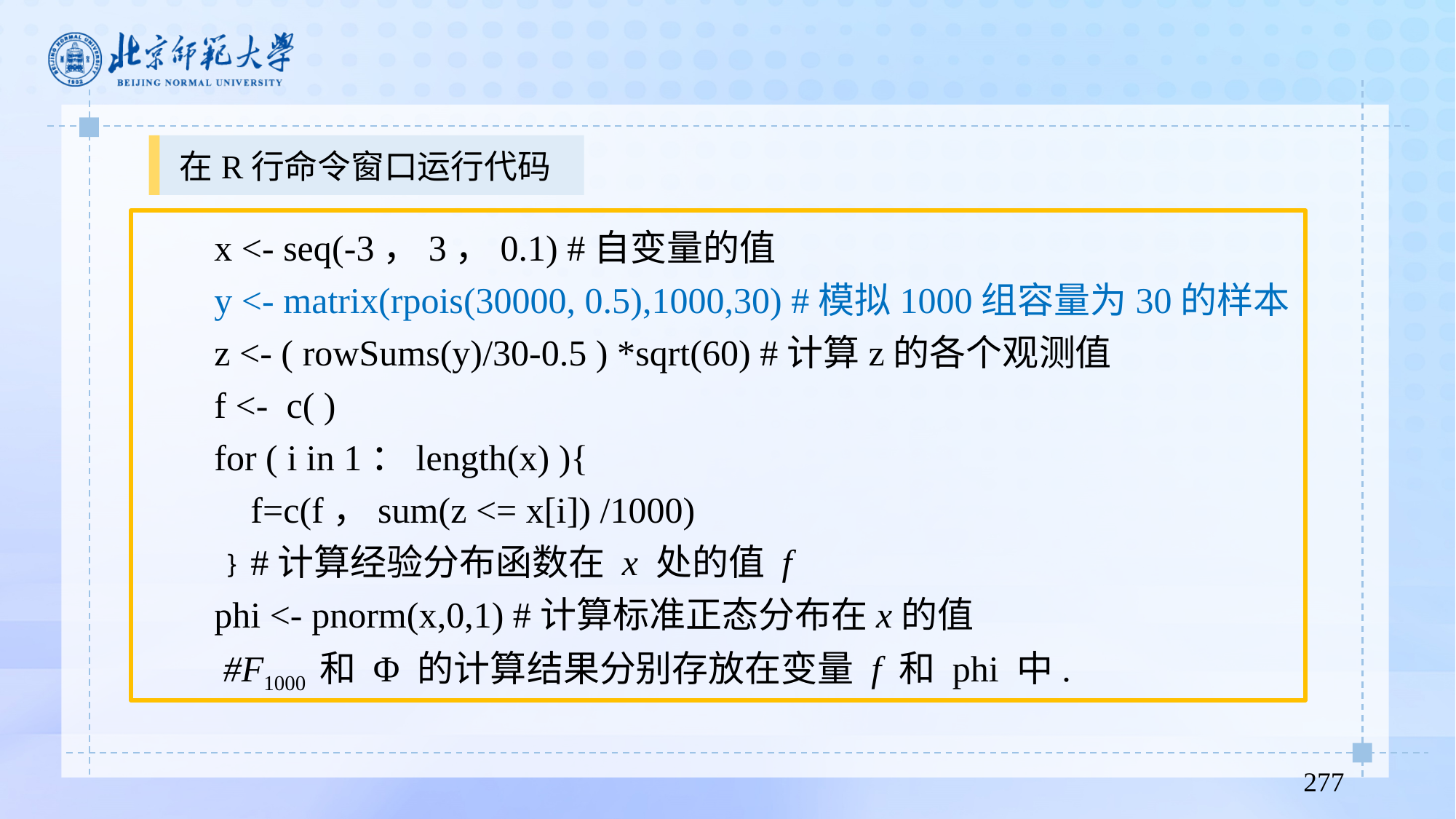

在R行命令窗口运行代码
        x <- seq(-3，3，0.1) #自变量的值
        y <- matrix(rpois(30000, 0.5),1000,30) #模拟1000组容量为30的样本
        z <- ( rowSums(y)/30-0.5 ) *sqrt(60) #计算z的各个观测值
        f <-  c( )
        for ( i in 1：length(x) ){
            f=c(f，sum(z <= x[i]) /1000)
        ﹜#计算经验分布函数在 x 处的值 f
        phi <- pnorm(x,0,1) #计算标准正态分布在x的值
         #F1000 和 Φ 的计算结果分别存放在变量 f 和 phi 中.
277